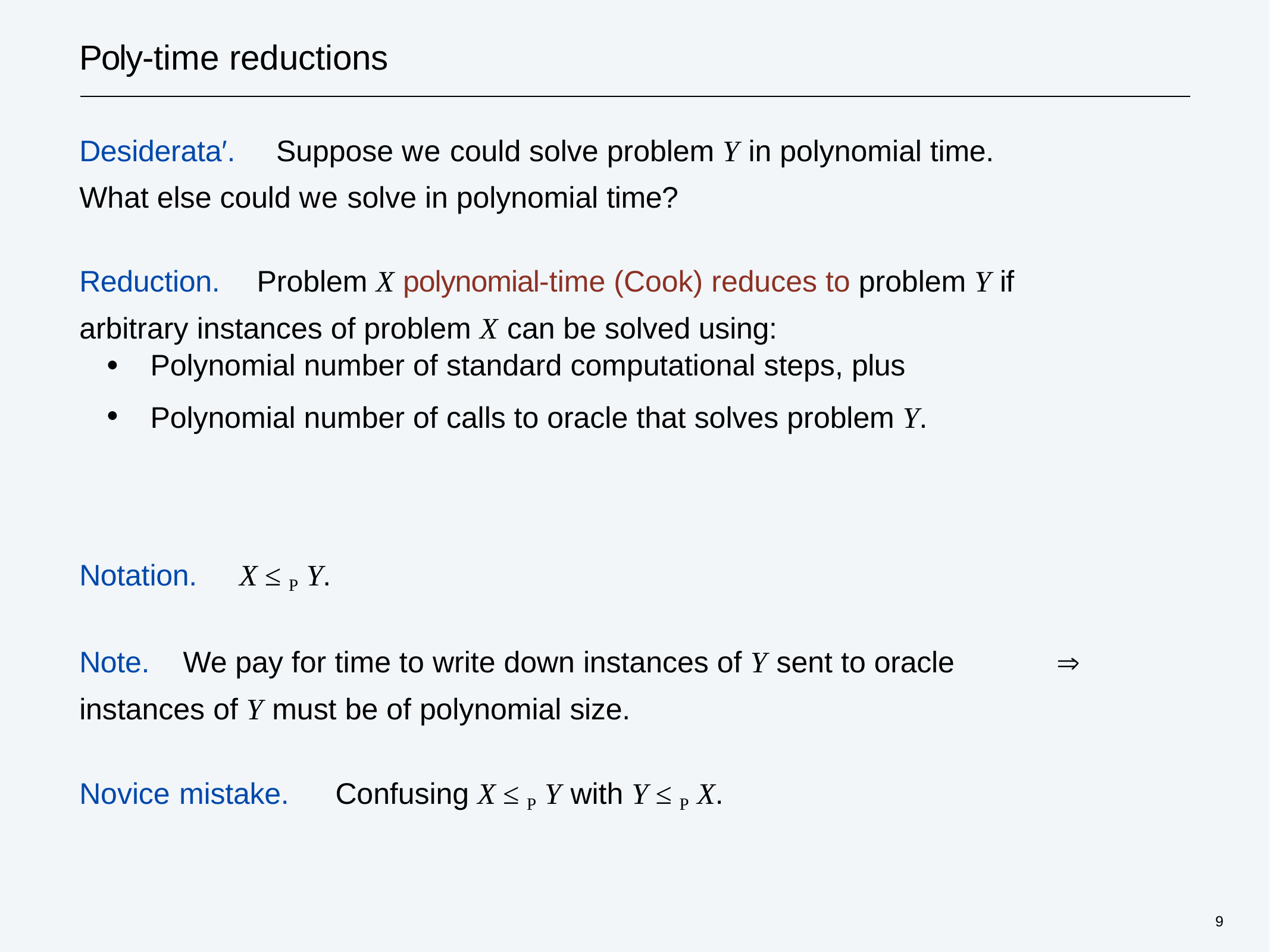

# Poly-time reductions

Desiderata′.	Suppose we could solve problem Y in polynomial time. What else could we solve in polynomial time?

Reduction.	Problem X polynomial-time (Cook) reduces to problem Y if arbitrary instances of problem X can be solved using:
・Polynomial number of standard computational steps, plus
・Polynomial number of calls to oracle that solves problem Y.
Notation.	X ≤ P Y.

Note.	We pay for time to write down instances of Y sent to oracle	⇒
instances of Y must be of polynomial size.

Novice mistake.	Confusing X ≤ P Y with Y ≤ P X.
9